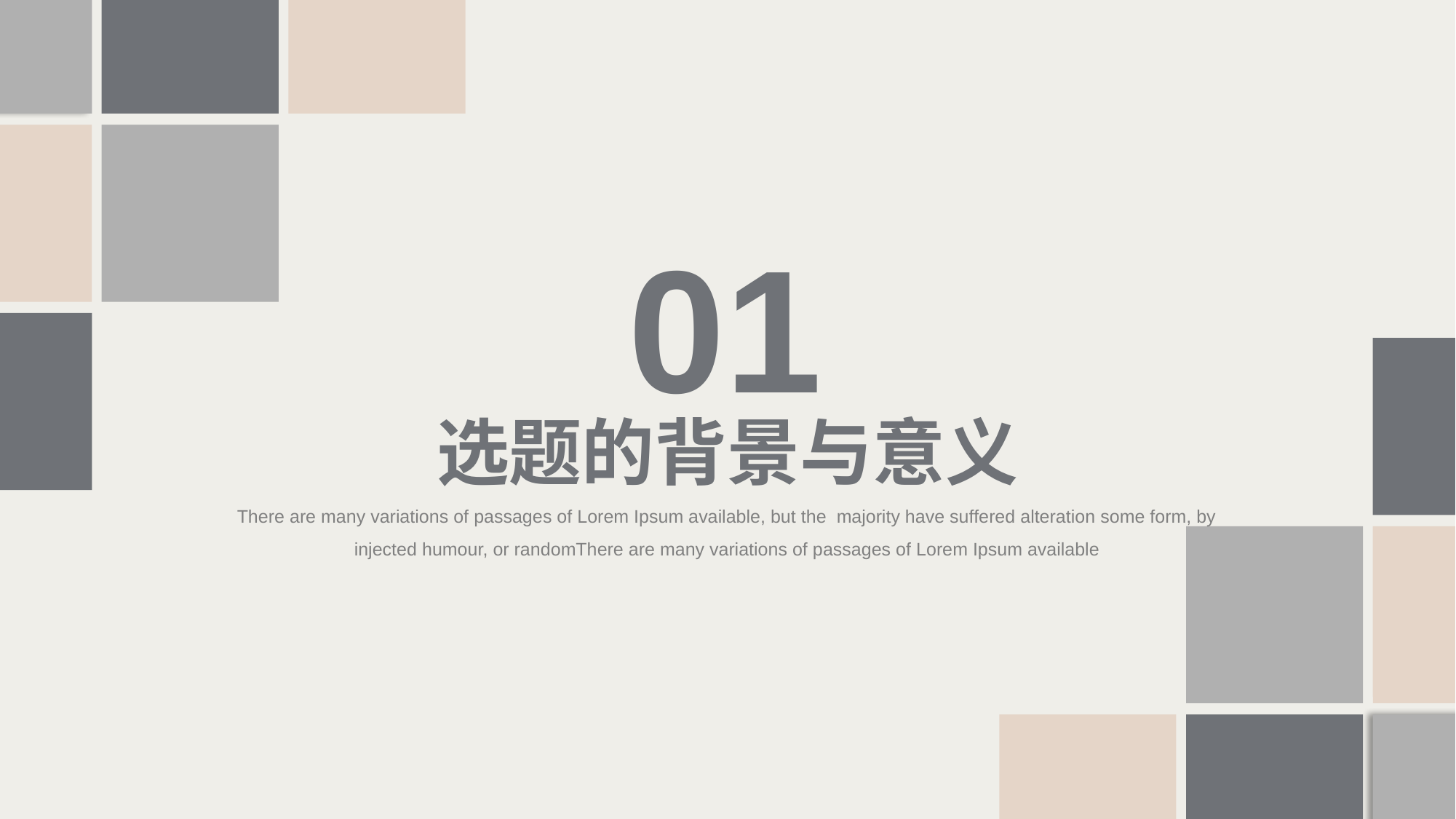

01
选题的背景与意义
There are many variations of passages of Lorem Ipsum available, but the  majority have suffered alteration some form, by injected humour, or randomThere are many variations of passages of Lorem Ipsum available